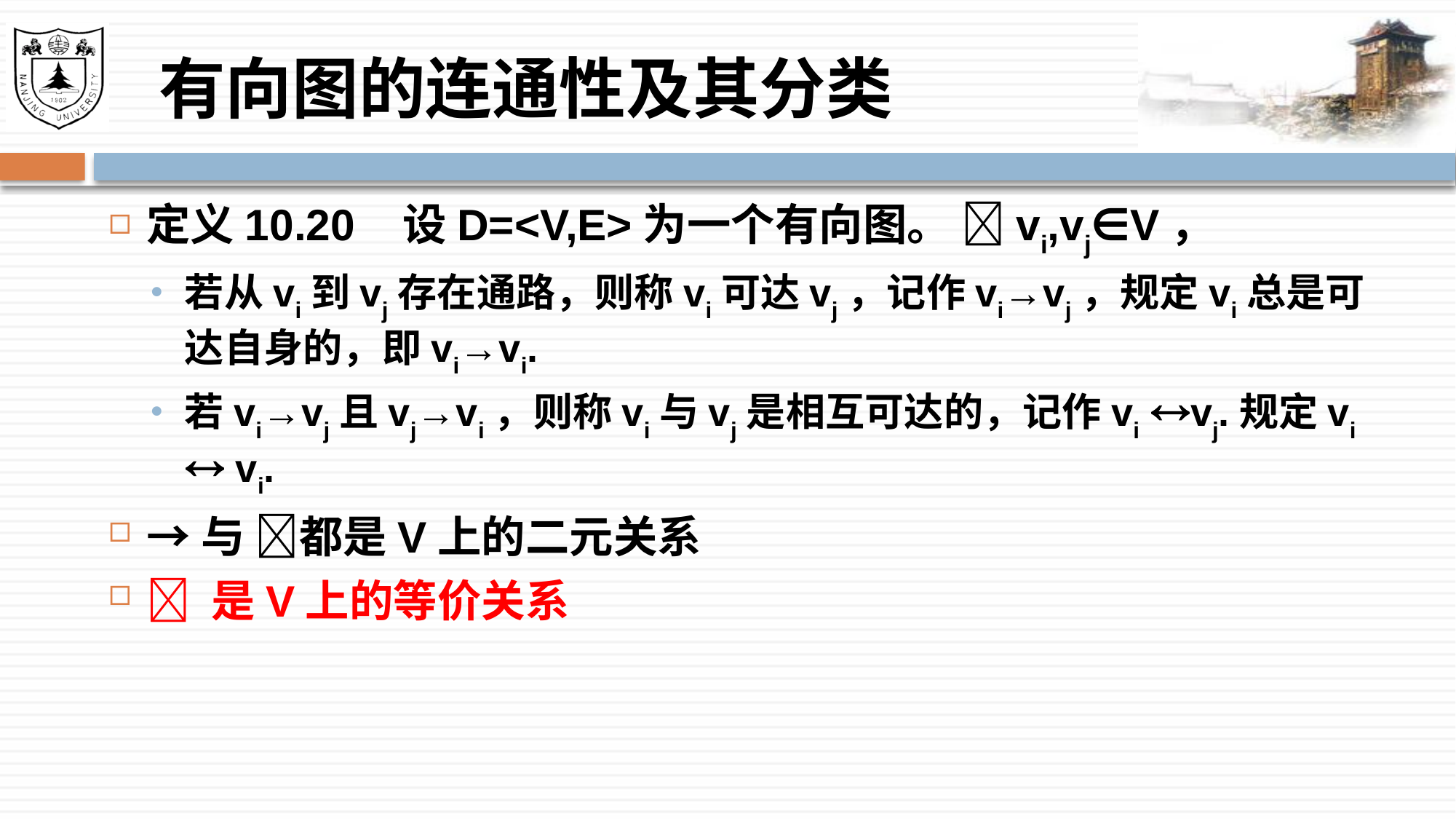

# 有向图的连通性及其分类
定义10.20   设D=<V,E>为一个有向图。 ∀vi,vj∈V，
若从vi到vj存在通路，则称vi可达vj，记作vi→vj，规定vi总是可达自身的，即vi→vi.
若vi→vj且vj→vi，则称vi与vj是相互可达的，记作vi ↔vj.规定vi ↔ vi.
→与 ↔都是V上的二元关系
↔ 是V上的等价关系